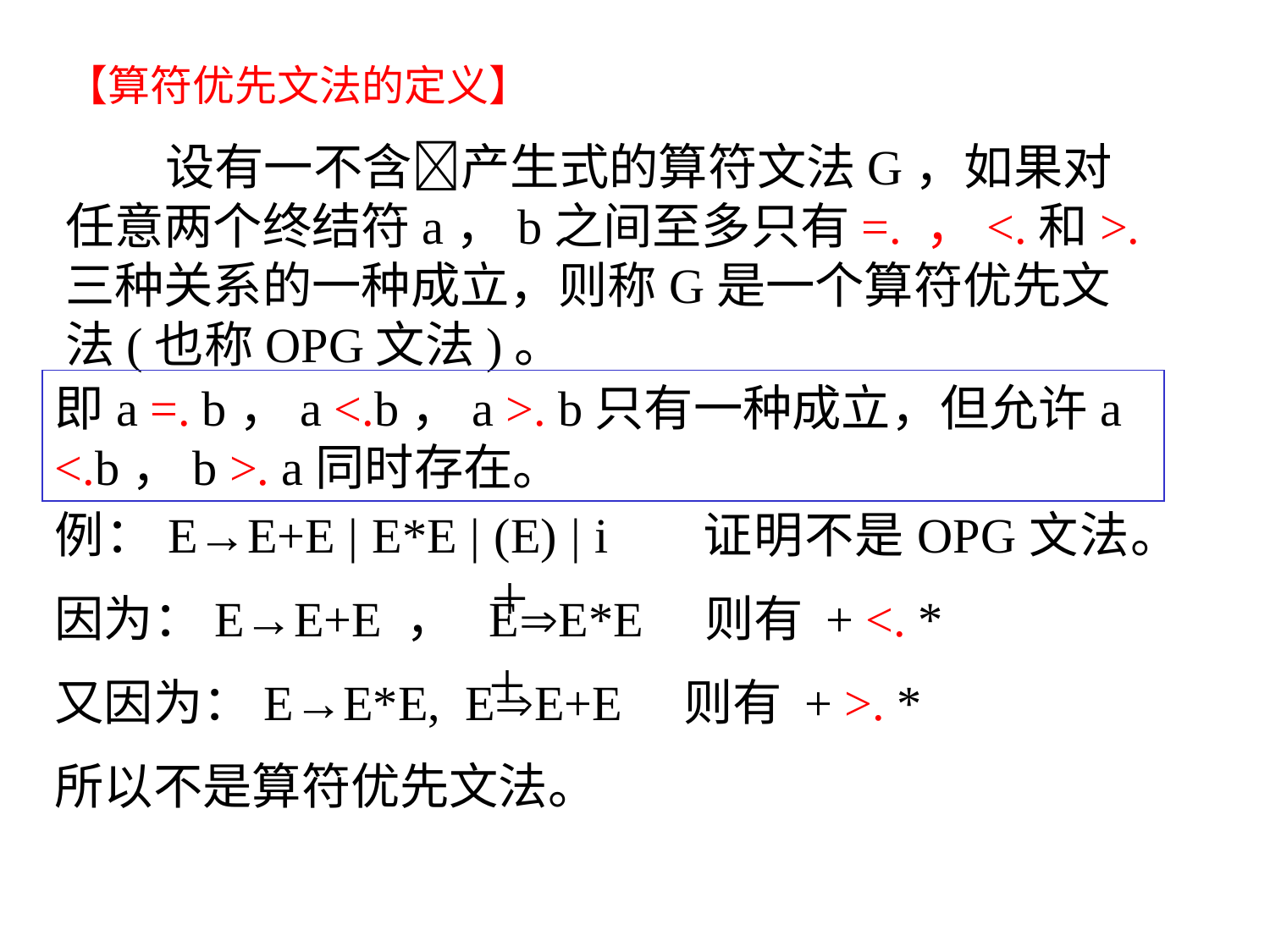

【算符优先文法的定义】
        设有一不含ε产生式的算符文法G，如果对任意两个终结符a，b之间至多只有=. ，<.和>.三种关系的一种成立，则称G是一个算符优先文法(也称OPG文法)。
即a =. b，a <.b，a >. b只有一种成立，但允许a <.b，b >. a同时存在。
例：E→E+E | E*E | (E) | i      证明不是OPG文法。
因为：E→E+E ，  E⇒E*E    则有 + <. *
又因为：E→E*E,  E⇒E+E    则有 + >. *
所以不是算符优先文法。
＋
＋